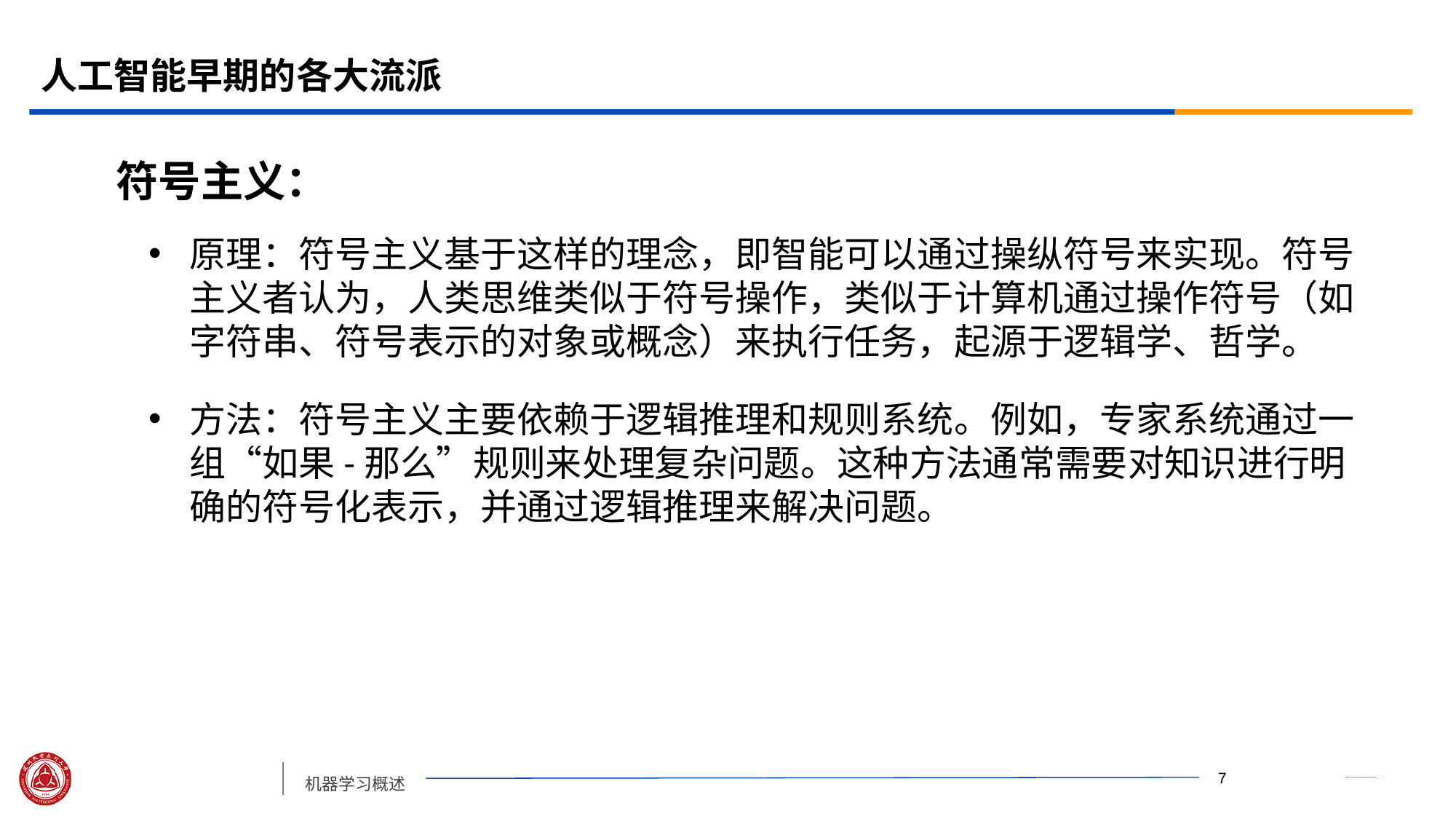

# 人工智能早期的各大流派
符号主义：
原理：符号主义基于这样的理念，即智能可以通过操纵符号来实现。符号主义者认为，人类思维类似于符号操作，类似于计算机通过操作符号（如字符串、符号表示的对象或概念）来执行任务，起源于逻辑学、哲学。
方法：符号主义主要依赖于逻辑推理和规则系统。例如，专家系统通过一组“如果-那么”规则来处理复杂问题。这种方法通常需要对知识进行明确的符号化表示，并通过逻辑推理来解决问题。